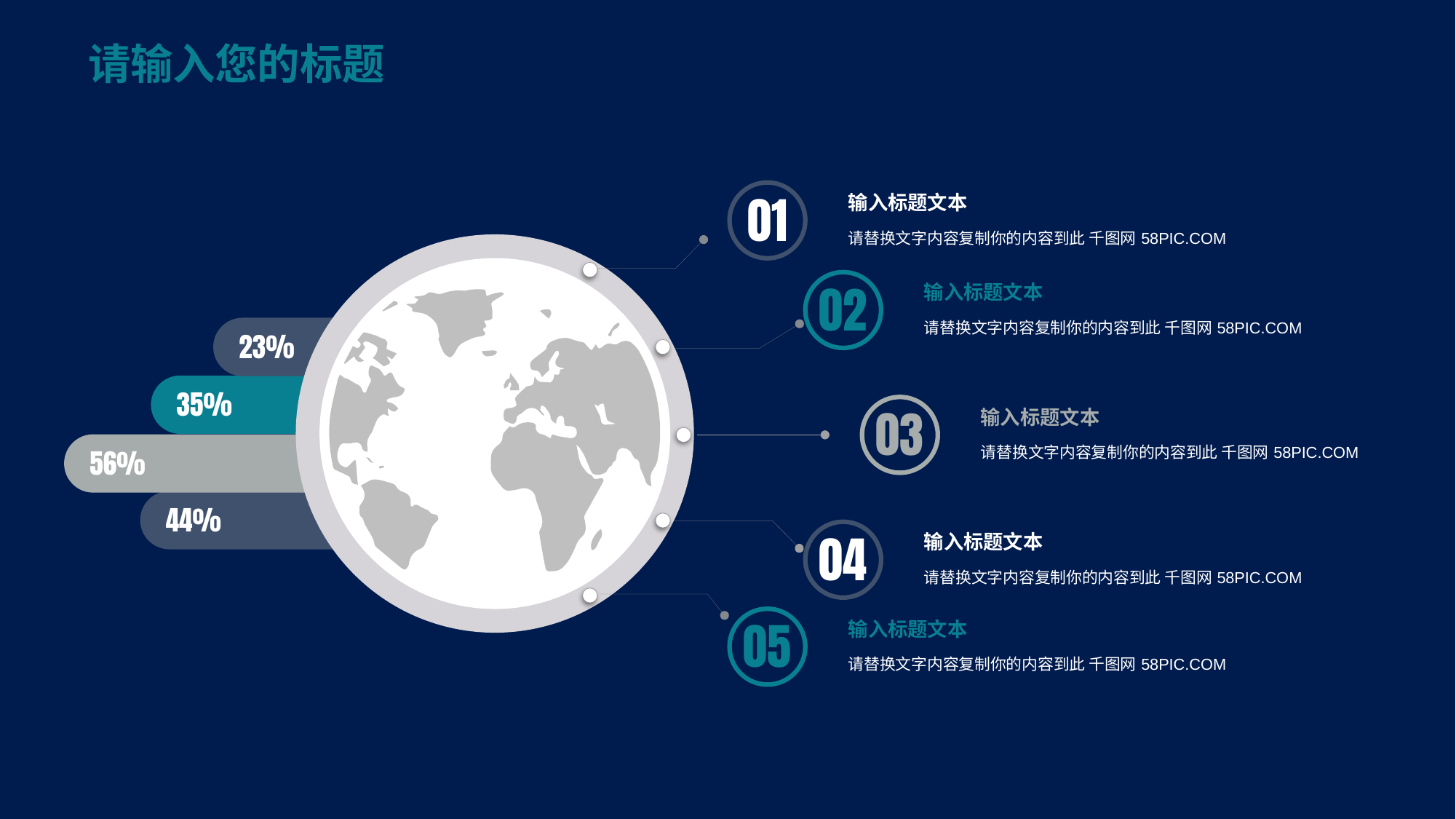

01
输入标题文本
请替换文字内容复制你的内容到此 千图网58PIC.COM

23%
35%
56%
44%

02
输入标题文本
请替换文字内容复制你的内容到此 千图网58PIC.COM
03
输入标题文本
请替换文字内容复制你的内容到此 千图网58PIC.COM
04
输入标题文本
请替换文字内容复制你的内容到此 千图网58PIC.COM
05
输入标题文本
请替换文字内容复制你的内容到此 千图网58PIC.COM